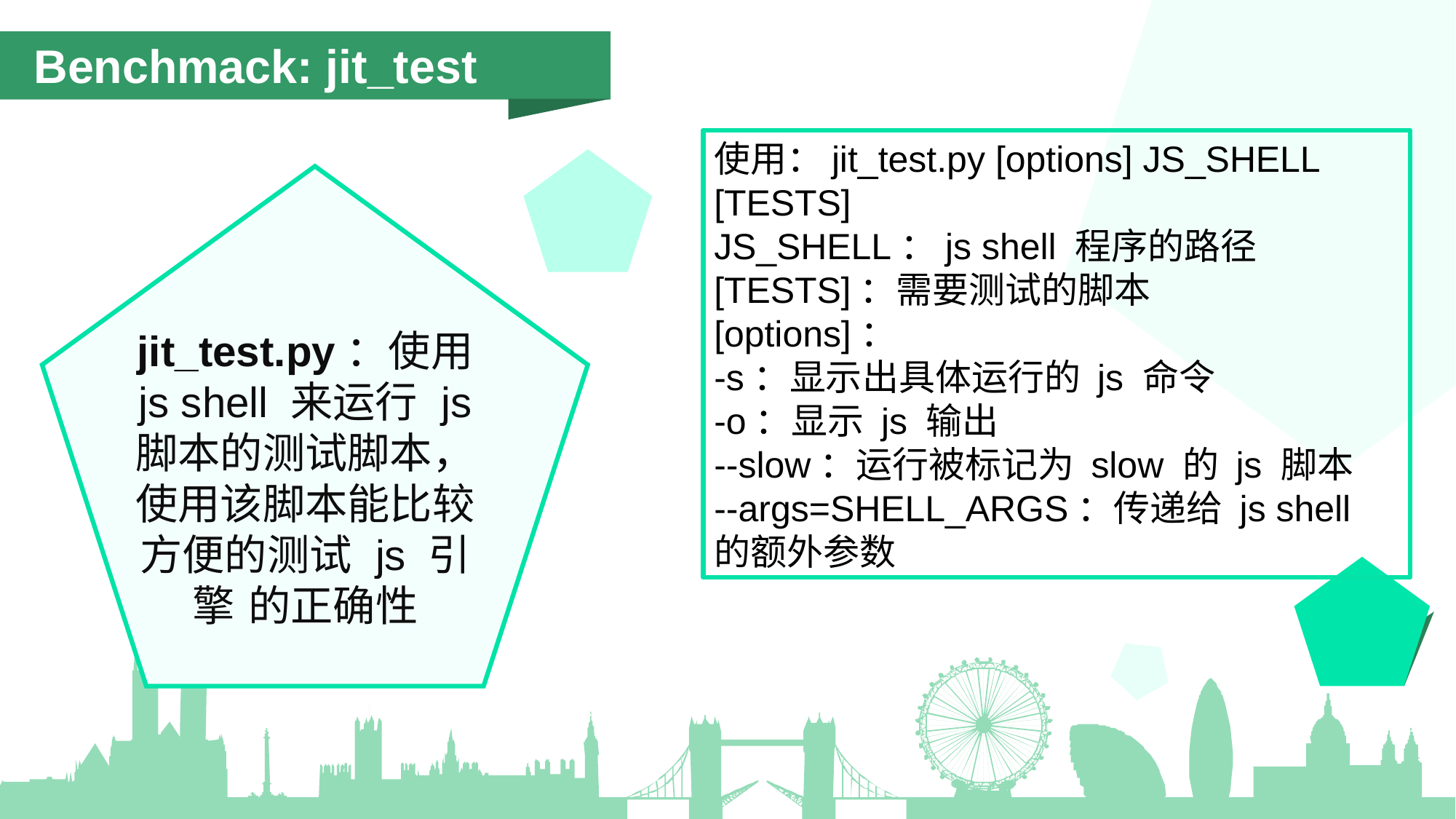

Benchmack: jit_test

使用：jit_test.py [options] JS_SHELL [TESTS]
JS_SHELL：js shell 程序的路径
[TESTS]：需要测试的脚本
[options]：
-s：显示出具体运行的 js 命令
-o：显示 js 输出
--slow：运行被标记为 slow 的 js 脚本
--args=SHELL_ARGS：传递给 js shell 的额外参数

jit_test.py：使用 js shell 来运行 js 脚本的测试脚本，使用该脚本能比较方便的测试 js 引擎 的正确性